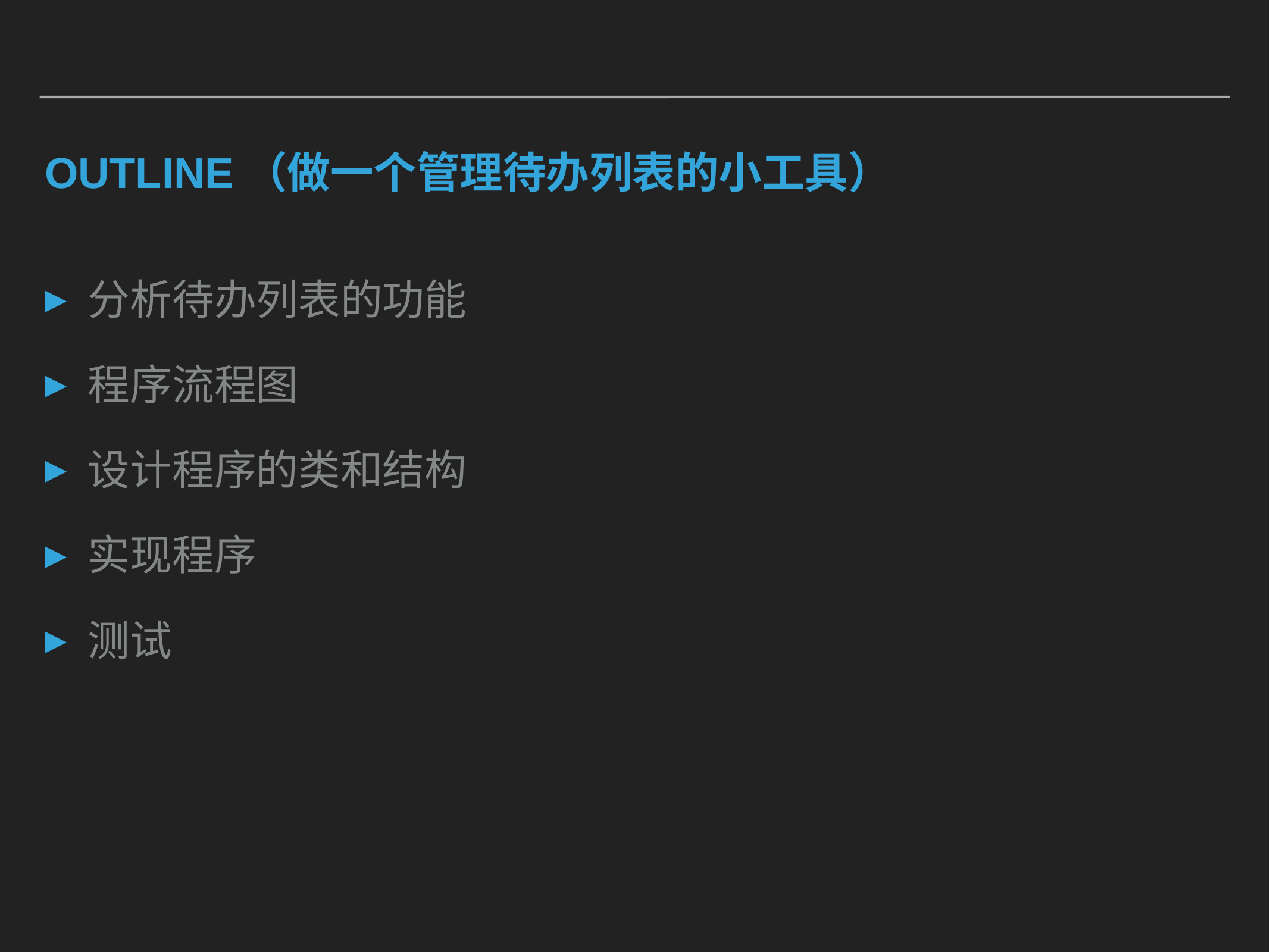

# OUTLINE（做一个管理待办列表的小工具）
分析待办列表的功能
程序流程图
设计程序的类和结构
实现程序
测试